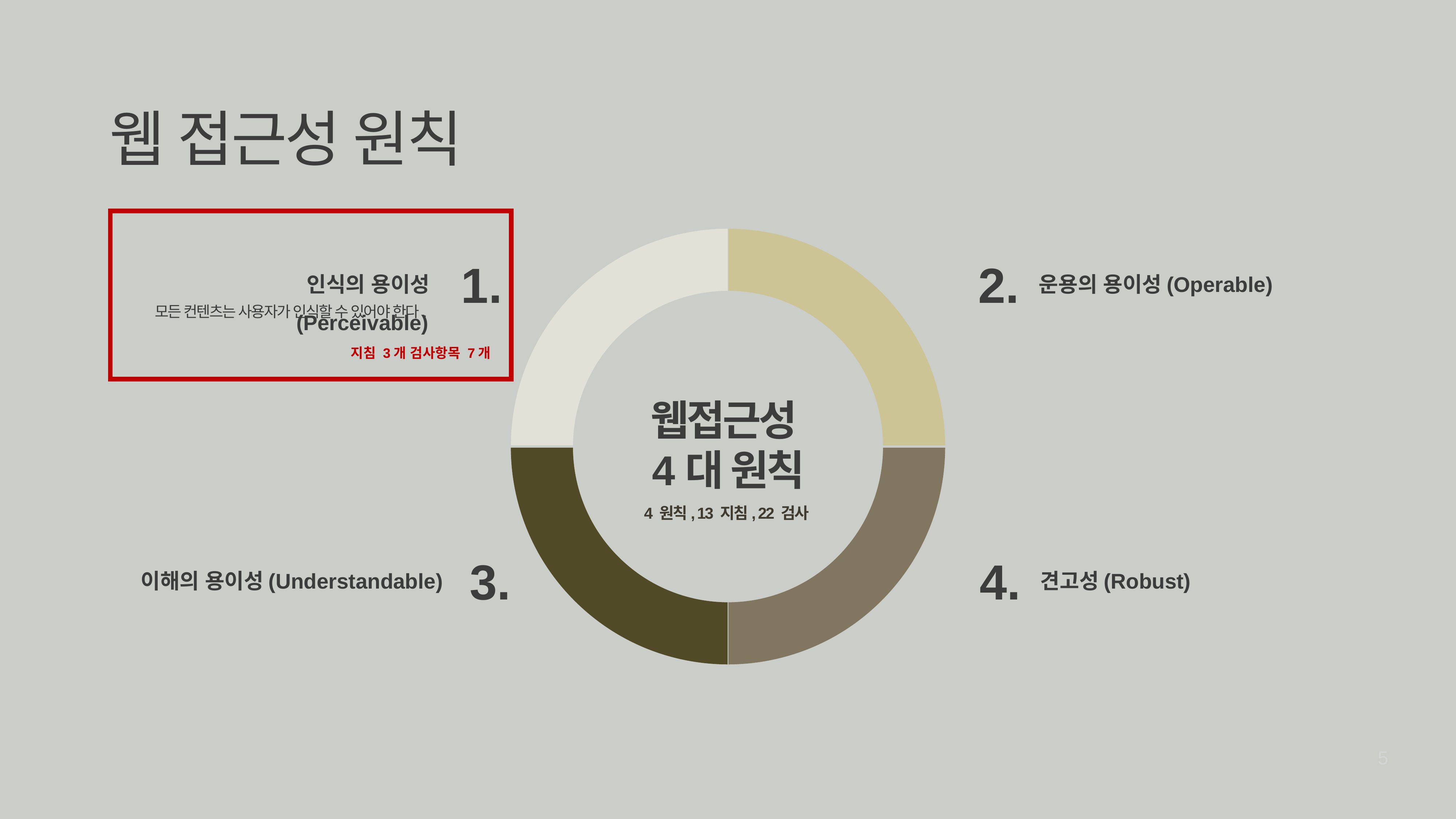

웹 접근성 원칙

1.
2.
운용의 용이성(Operable)
인식의 용이성(Perceivable)
모든 컨텐츠는 사용자가 인식할 수 있어야 한다.
지침 3개 검사항목 7개
웹접근성
4대 원칙

4 원칙, 13 지침, 22 검사
3.
4.
이해의 용이성(Understandable)
견고성(Robust)
5